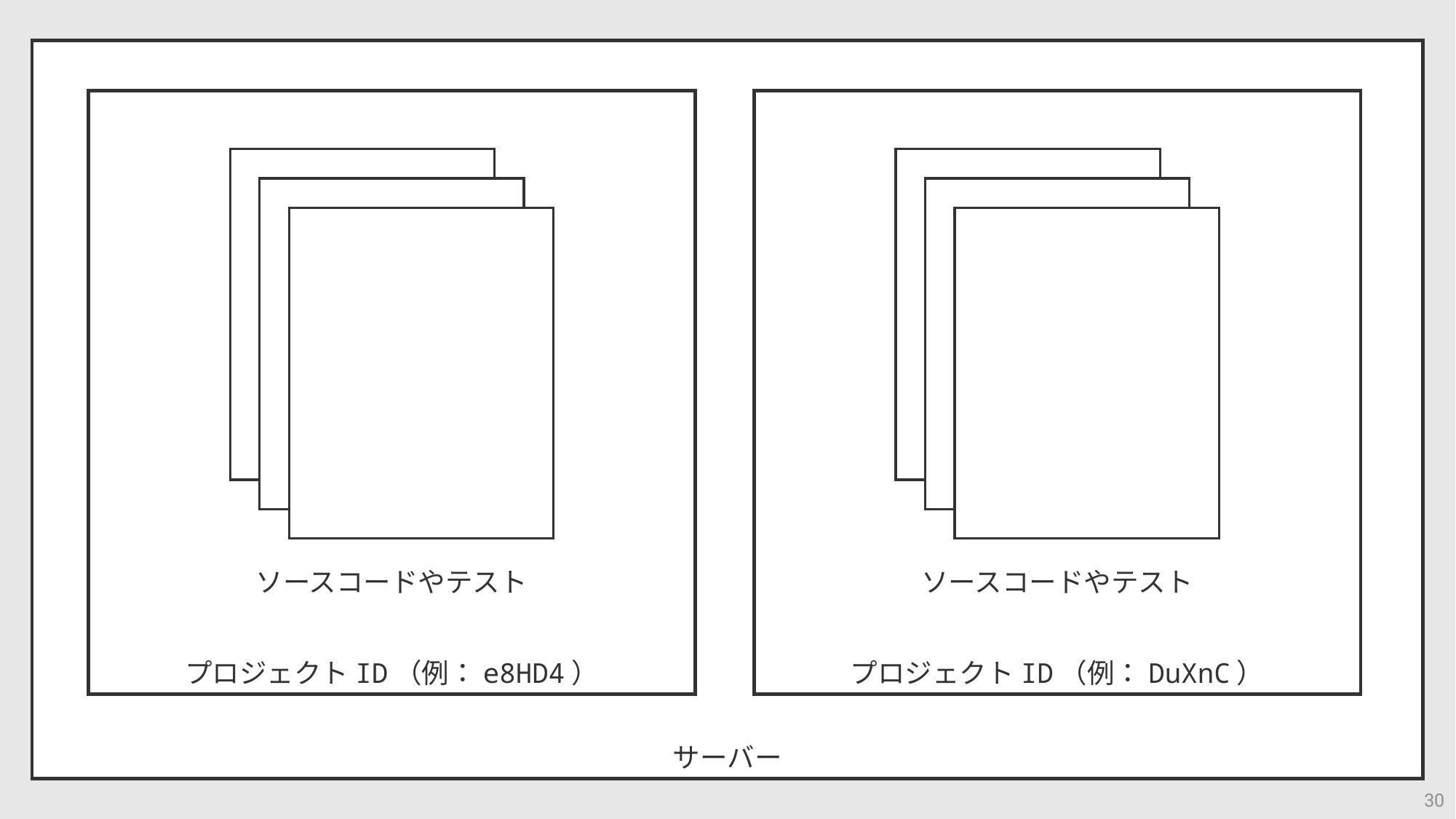

#
サーバー
プロジェクトID（例：e8HD4）

ソースコードやテスト
プロジェクトID（例：DuXnC）

ソースコードやテスト

30